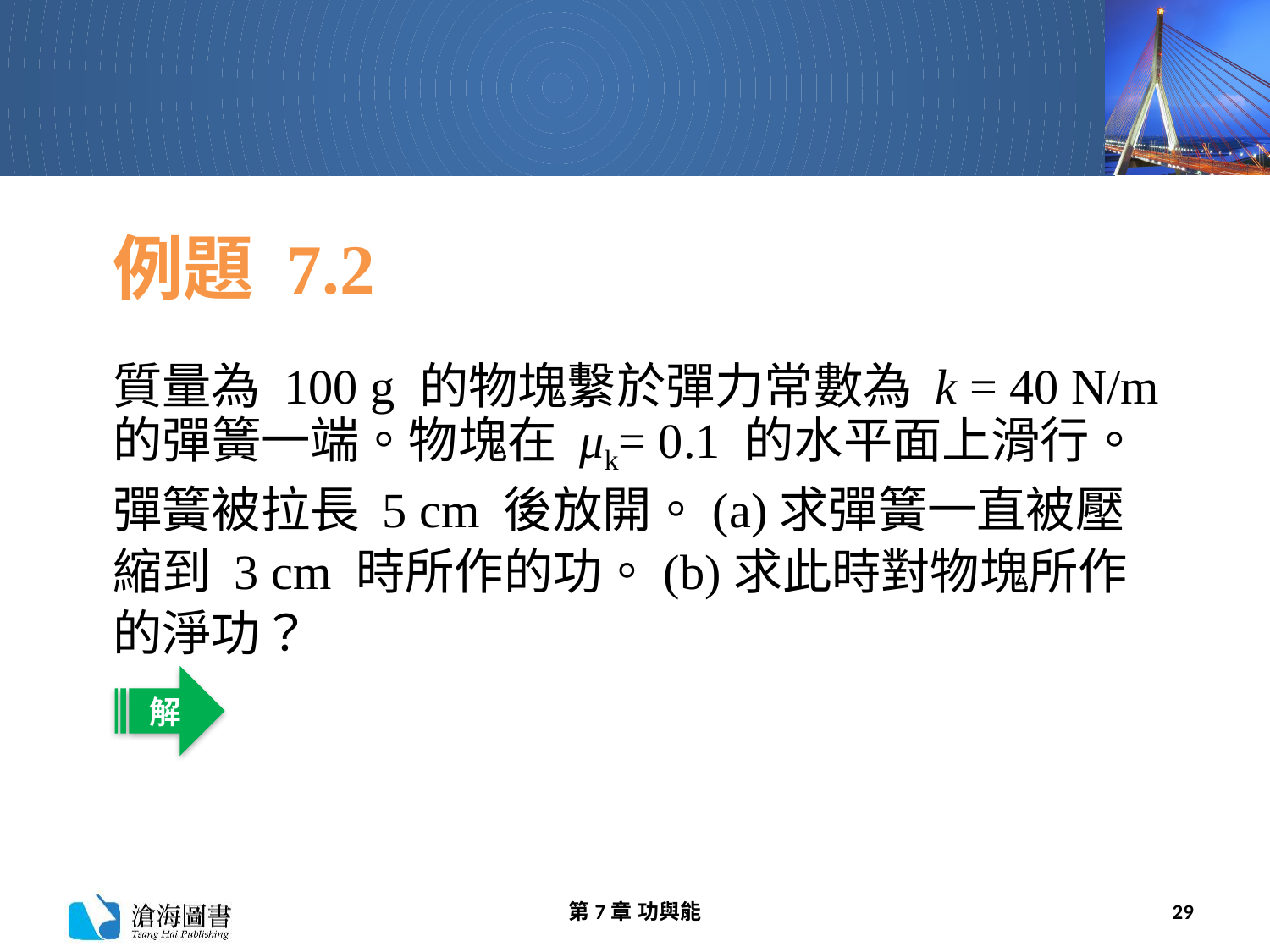

# 例題 7.2
質量為 100 g 的物塊繫於彈力常數為 k = 40 N/m的彈簧一端。物塊在 μk= 0.1 的水平面上滑行。彈簧被拉長 5 cm 後放開。(a)求彈簧一直被壓縮到 3 cm 時所作的功。(b)求此時對物塊所作的淨功？

解
第7章 功與能
29